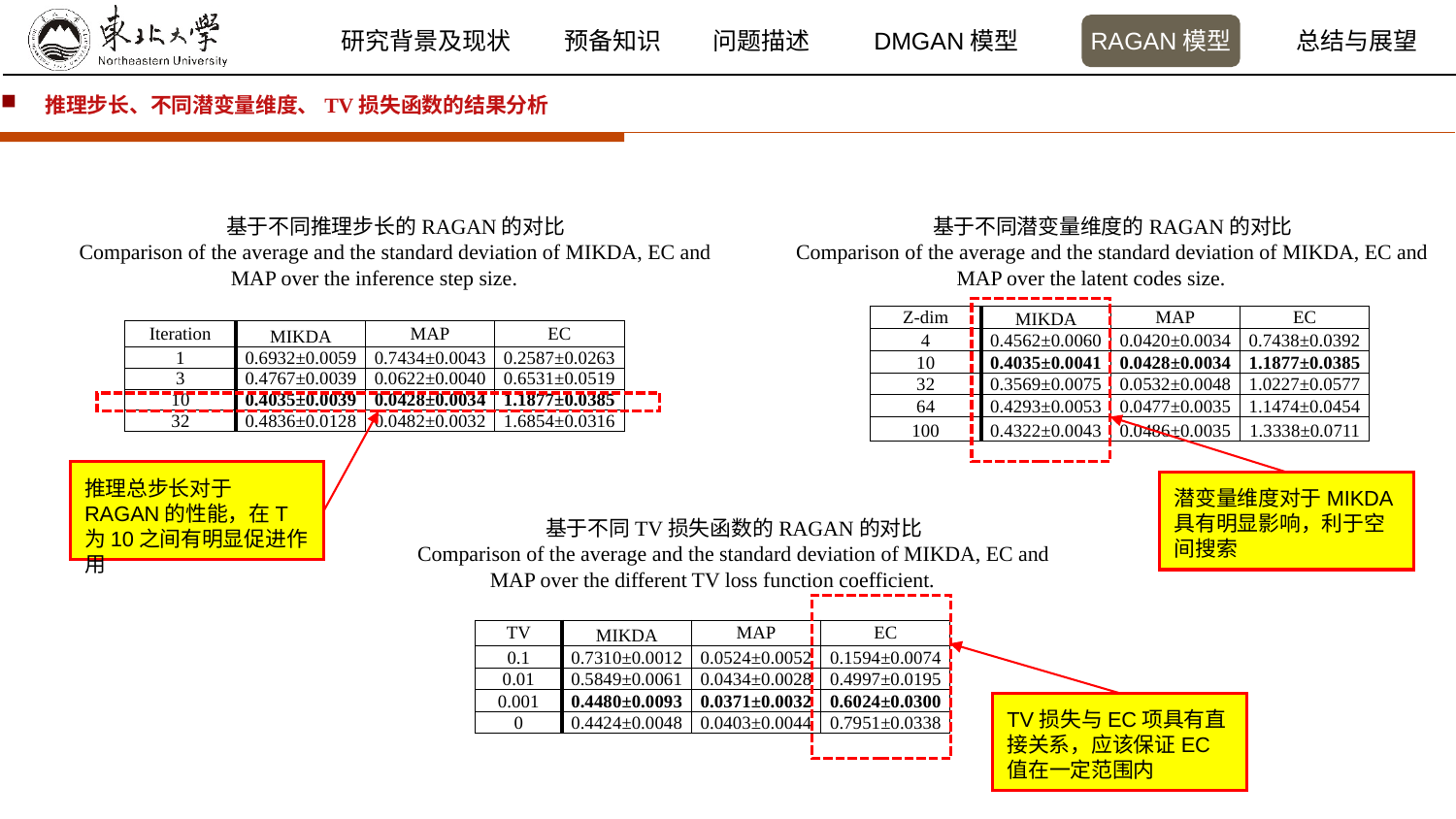

推理步长、不同潜变量维度、TV损失函数的结果分析

基于不同推理步长的RAGAN的对比
Comparison of the average and the standard deviation of MIKDA, EC and MAP over the inference step size.
基于不同潜变量维度的RAGAN的对比
Comparison of the average and the standard deviation of MIKDA, EC and MAP over the latent codes size.

| Z-dim | MIKDA | MAP | EC |
| --- | --- | --- | --- |
| 4 | 0.4562±0.0060 | 0.0420±0.0034 | 0.7438±0.0392 |
| 10 | 0.4035±0.0041 | 0.0428±0.0034 | 1.1877±0.0385 |
| 32 | 0.3569±0.0075 | 0.0532±0.0048 | 1.0227±0.0577 |
| 64 | 0.4293±0.0053 | 0.0477±0.0035 | 1.1474±0.0454 |
| 100 | 0.4322±0.0043 | 0.0486±0.0035 | 1.3338±0.0711 |
| Iteration | MIKDA | MAP | EC |
| --- | --- | --- | --- |
| 1 | 0.6932±0.0059 | 0.7434±0.0043 | 0.2587±0.0263 |
| 3 | 0.4767±0.0039 | 0.0622±0.0040 | 0.6531±0.0519 |
| 10 | 0.4035±0.0039 | 0.0428±0.0034 | 1.1877±0.0385 |
| 32 | 0.4836±0.0128 | 0.0482±0.0032 | 1.6854±0.0316 |

推理总步长对于RAGAN的性能，在T为10之间有明显促进作用

潜变量维度对于MIKDA具有明显影响，利于空间搜索
基于不同TV损失函数的RAGAN的对比
Comparison of the average and the standard deviation of MIKDA, EC and MAP over the different TV loss function coefficient.

| TV | MIKDA | MAP | EC |
| --- | --- | --- | --- |
| 0.1 | 0.7310±0.0012 | 0.0524±0.0052 | 0.1594±0.0074 |
| 0.01 | 0.5849±0.0061 | 0.0434±0.0028 | 0.4997±0.0195 |
| 0.001 | 0.4480±0.0093 | 0.0371±0.0032 | 0.6024±0.0300 |
| 0 | 0.4424±0.0048 | 0.0403±0.0044 | 0.7951±0.0338 |

TV损失与EC项具有直接关系，应该保证EC值在一定范围内